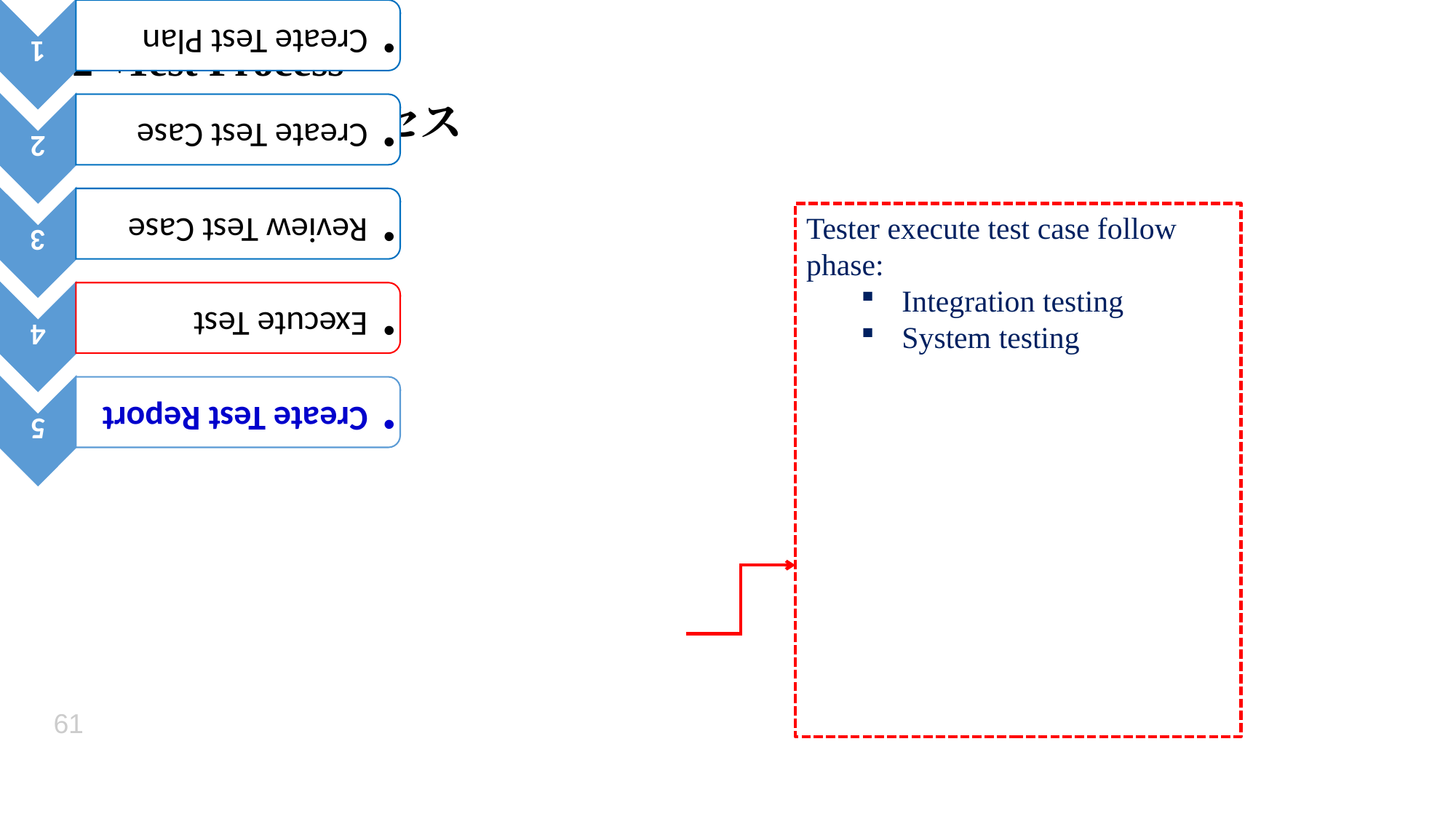

5.2   Test Process
　　テストのプロセス

Tester execute test case follow phase:
Integration testing
System testing
1
Create Test Plan
2
Create Test Case
3
Review Test Case
4
Execute Test
5
Create Test Report